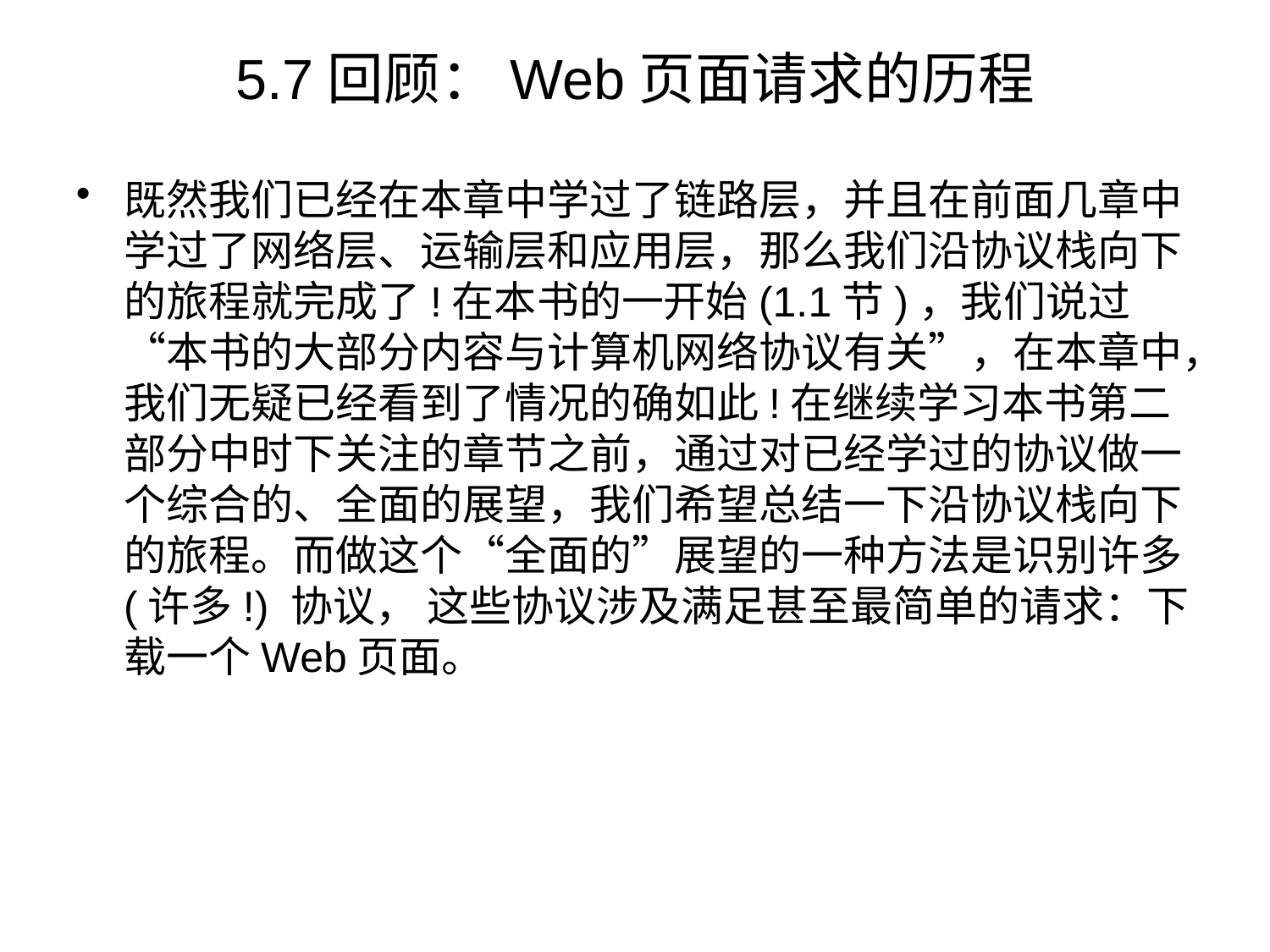

# 5.7回顾：Web页面请求的历程
既然我们已经在本章中学过了链路层，并且在前面几章中学过了网络层、运输层和应用层，那么我们沿协议栈向下的旅程就完成了!在本书的一开始(1.1节)，我们说过“本书的大部分内容与计算机网络协议有关”，在本章中，我们无疑已经看到了情况的确如此!在继续学习本书第二部分中时下关注的章节之前，通过对已经学过的协议做一个综合的、全面的展望，我们希望总结一下沿协议栈向下的旅程。而做这个“全面的”展望的一种方法是识别许多(许多!) 协议， 这些协议涉及满足甚至最简单的请求：下载一个Web页面。